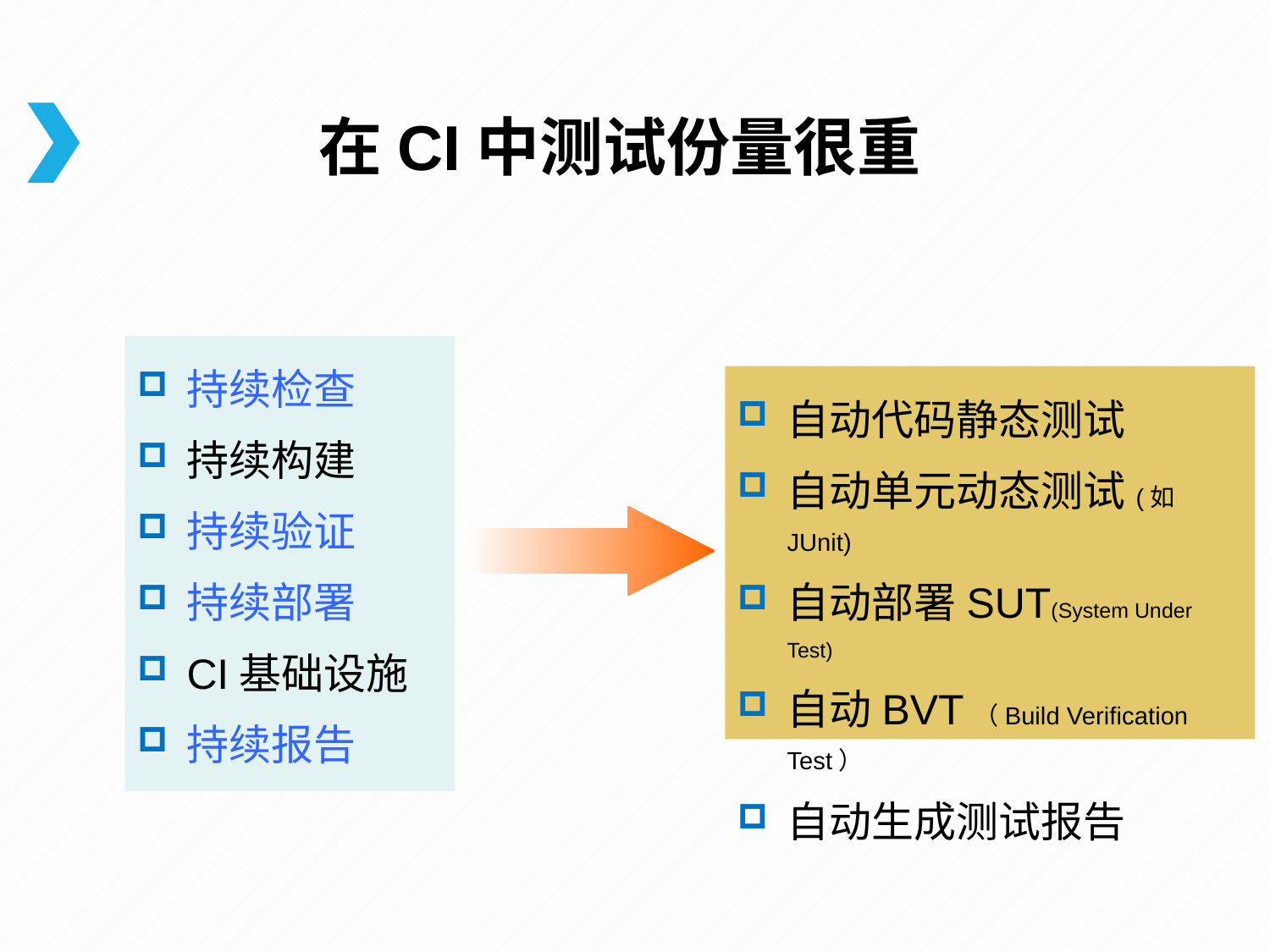

# 在CI中测试份量很重
持续检查
持续构建
持续验证
持续部署
CI基础设施
持续报告
自动代码静态测试
自动单元动态测试(如JUnit)
自动部署SUT(System Under Test)
自动BVT（Build Verification Test）
自动生成测试报告